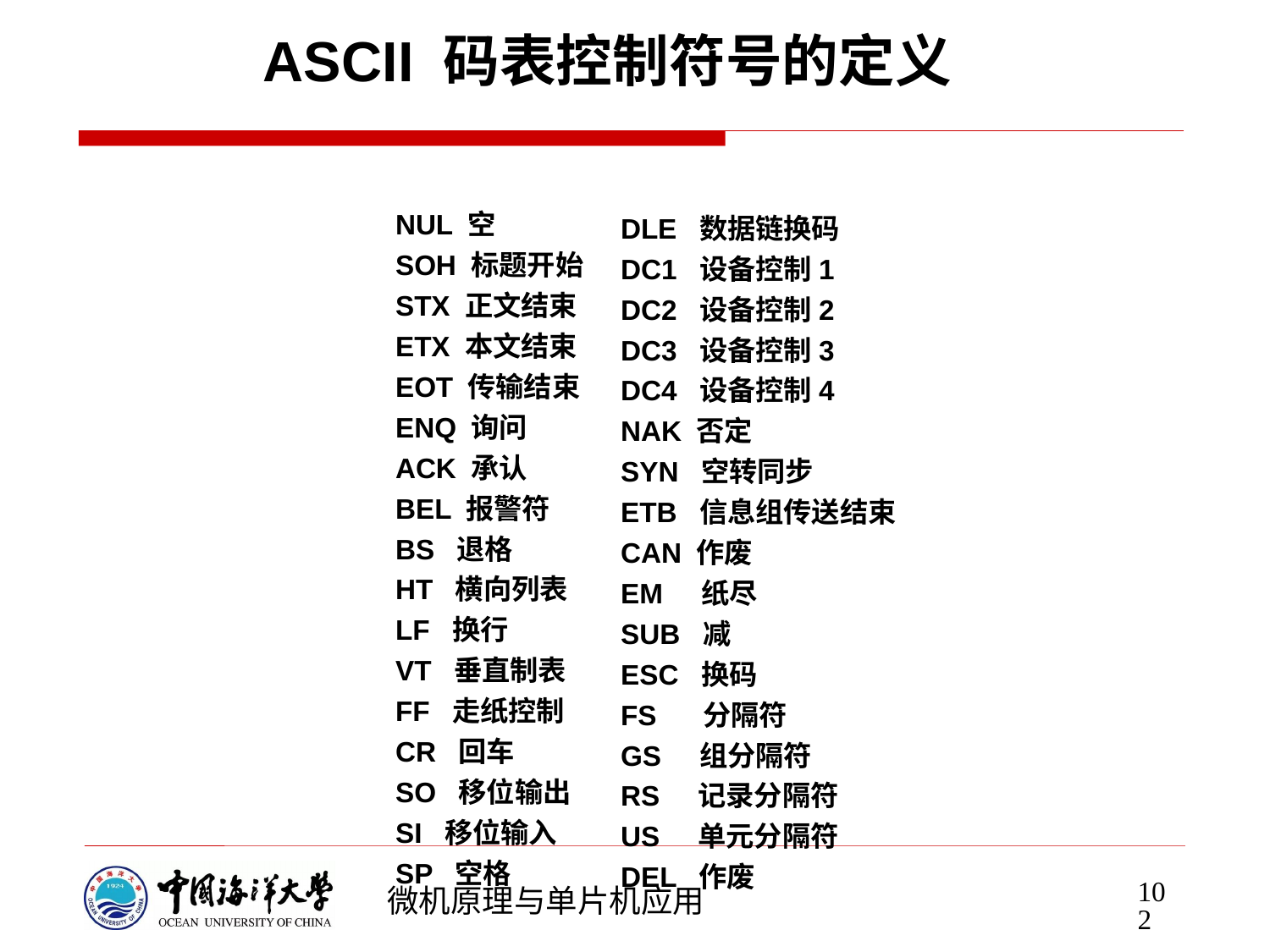

# ASCII 码表控制符号的定义
NUL 空
SOH 标题开始
STX 正文结束
ETX 本文结束
EOT 传输结束
ENQ 询问
ACK 承认
BEL 报警符
BS  退格
HT  横向列表
LF  换行
VT  垂直制表
FF  走纸控制
CR  回车
SO  移位输出
SI  移位输入
SP  空格
DLE  数据链换码
DC1  设备控制1
DC2  设备控制2
DC3  设备控制3
DC4  设备控制4
NAK 否定
SYN  空转同步
ETB  信息组传送结束
CAN 作废
EM    纸尽
SUB  减
ESC  换码
FS     分隔符
GS    组分隔符
RS    记录分隔符
US    单元分隔符
DEL  作废
102